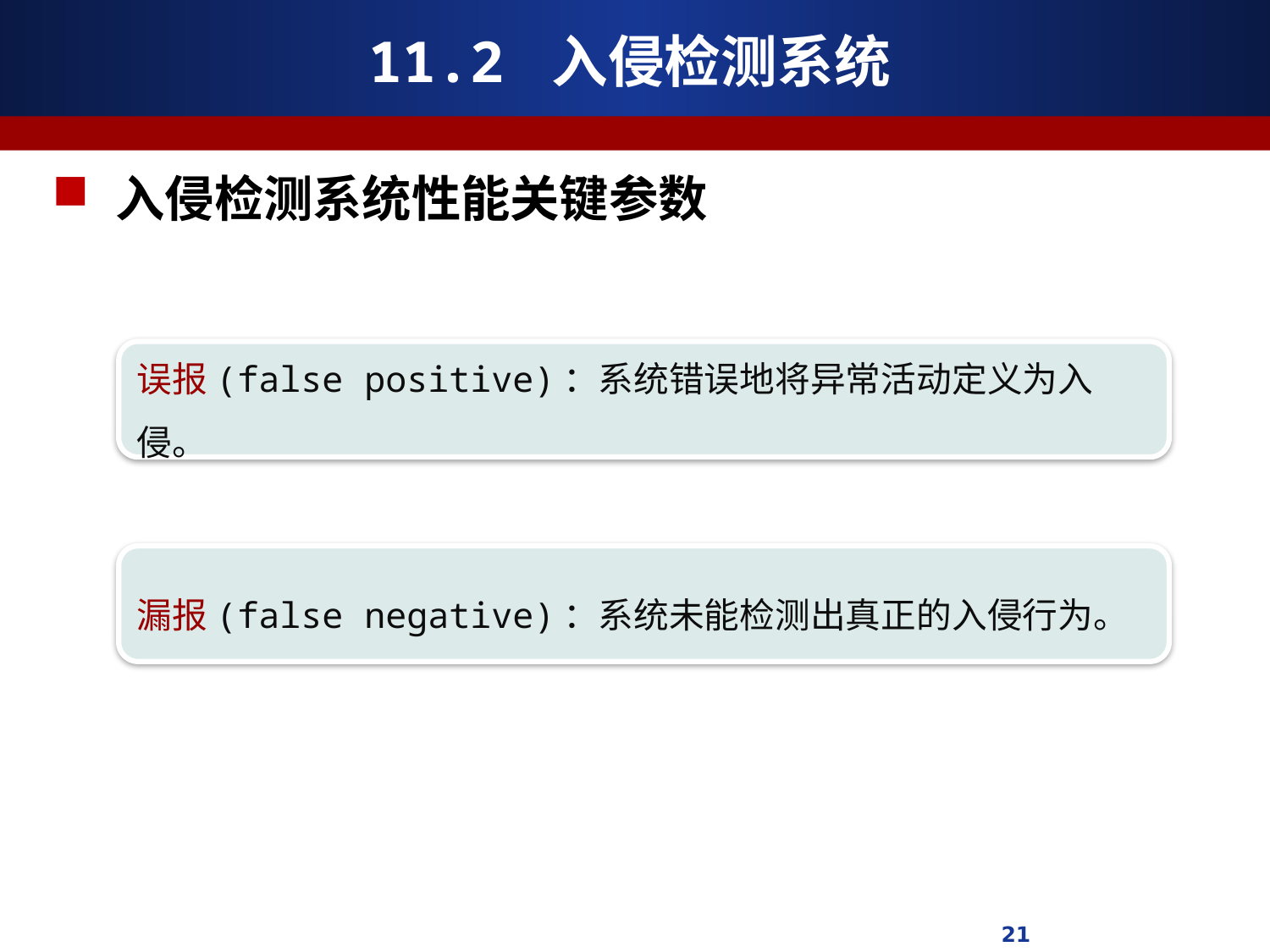

# 11.2 入侵检测系统
入侵检测系统性能关键参数
误报(false positive)：系统错误地将异常活动定义为入侵。
漏报(false negative)：系统未能检测出真正的入侵行为。
21